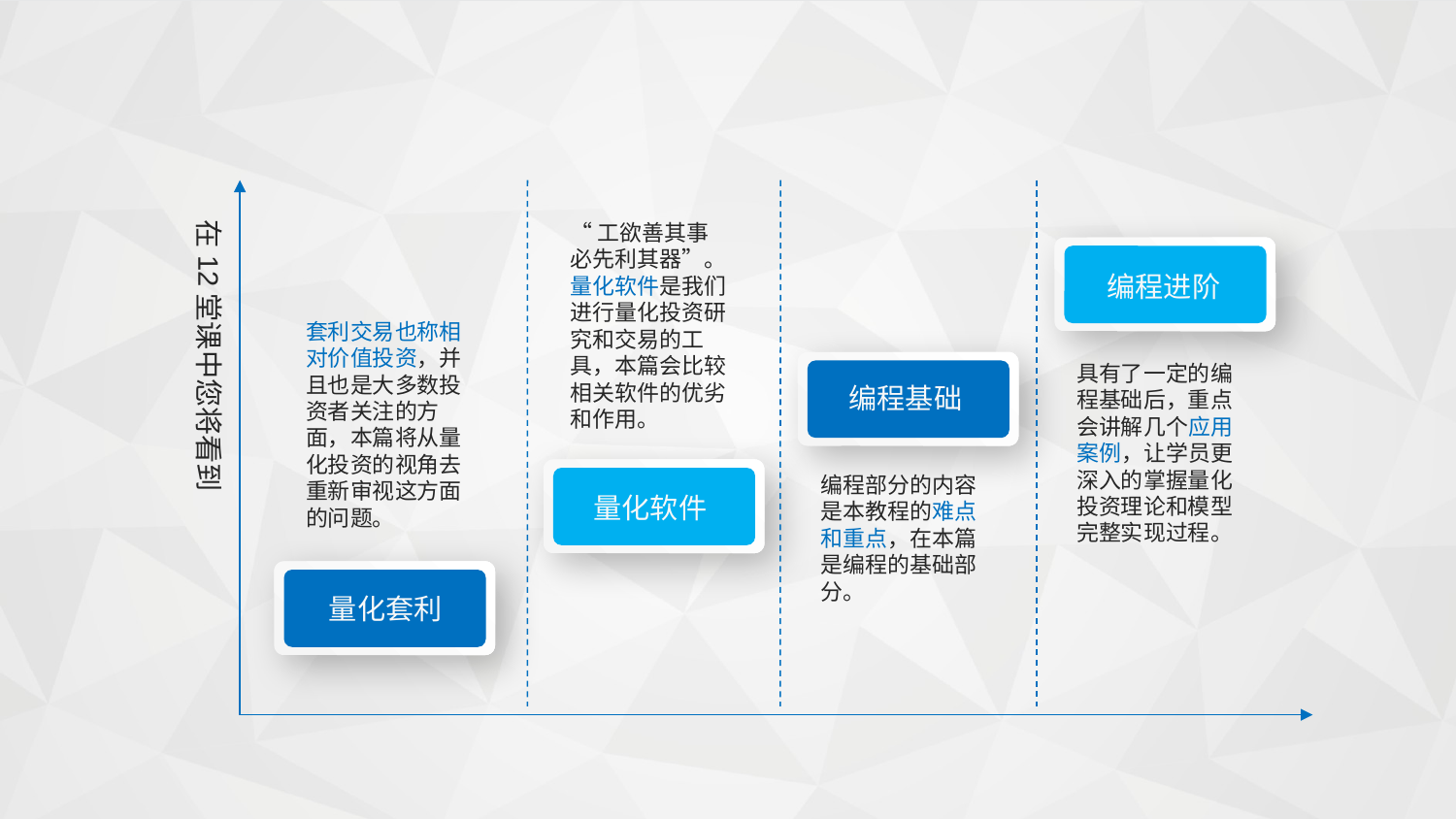

“工欲善其事必先利其器”。量化软件是我们进行量化投资研究和交易的工具，本篇会比较相关软件的优劣和作用。
在12堂课中您将看到

编程进阶
套利交易也称相对价值投资，并且也是大多数投资者关注的方面，本篇将从量化投资的视角去重新审视这方面的问题。

编程基础
具有了一定的编程基础后，重点会讲解几个应用案例，让学员更深入的掌握量化投资理论和模型完整实现过程。

量化软件
编程部分的内容是本教程的难点和重点，在本篇是编程的基础部分。

量化套利
延迟符